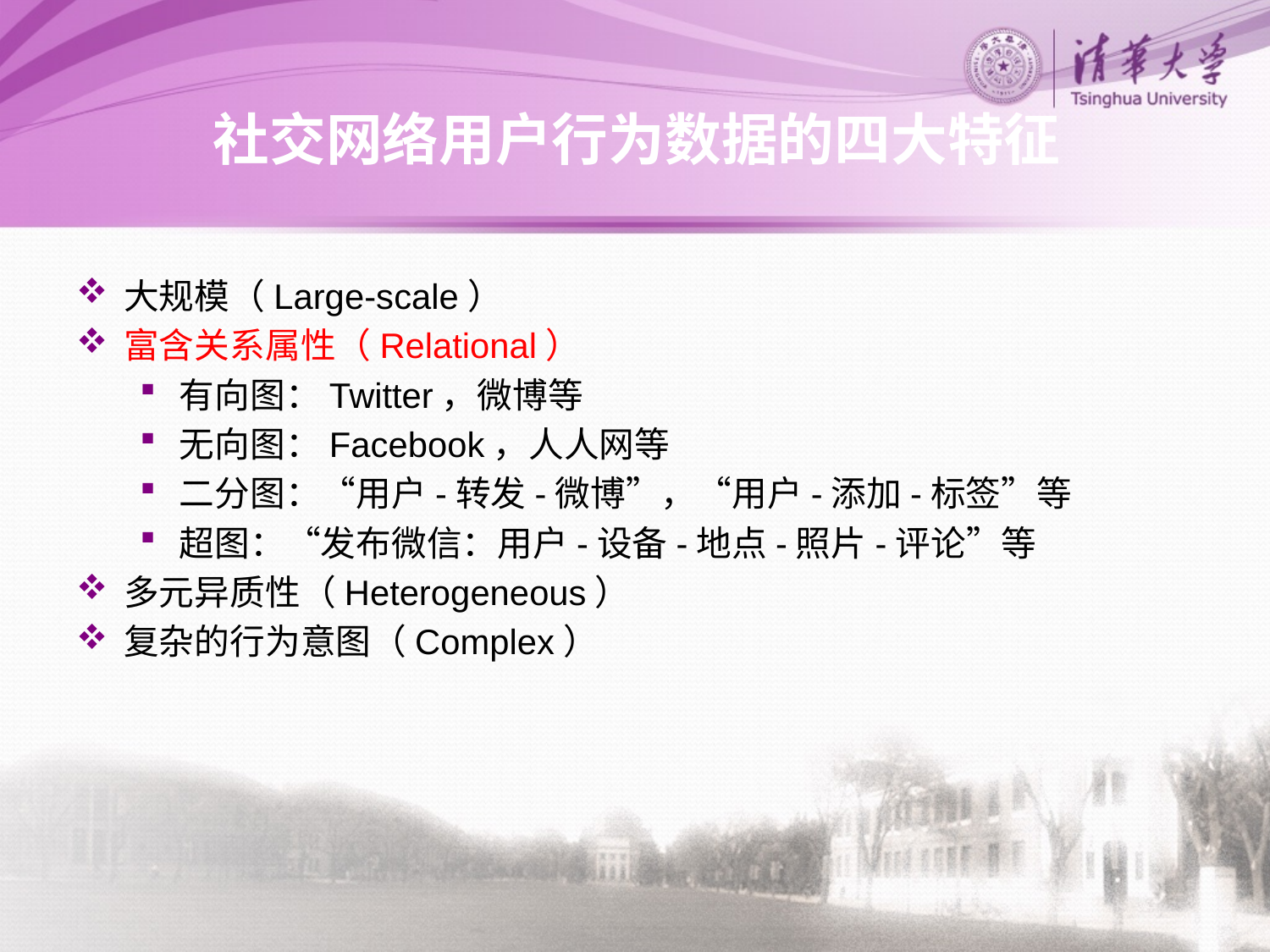

# 社交网络用户行为数据的四大特征
大规模（Large-scale）
富含关系属性（Relational）
有向图：Twitter，微博等
无向图：Facebook，人人网等
二分图：“用户-转发-微博”，“用户-添加-标签”等
超图：“发布微信：用户-设备-地点-照片-评论”等
多元异质性（Heterogeneous）
复杂的行为意图（Complex）